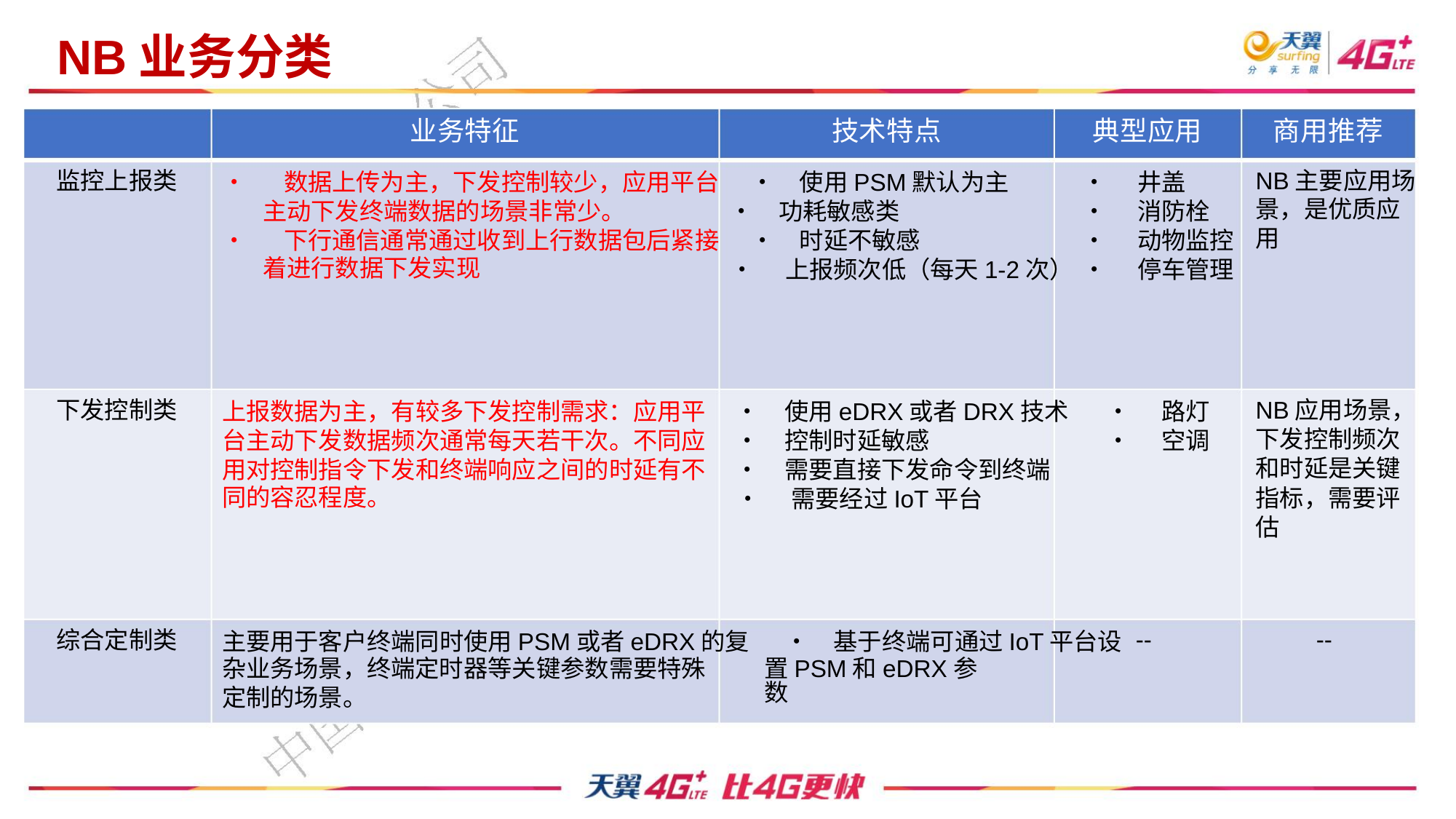

NB业务分类
业务特征
技术特点
典型应用
商用推荐
• 数据上传为主，下发控制较少，应用平台 • 使用PSM默认为主
主动下发终端数据的场景非常少。 • 功耗敏感类
• 下行通信通常通过收到上行数据包后紧接 • 时延不敏感
• 井盖
监控上报类
下发控制类
综合定制类
NB主要应用场
景，是优质应
用
• 消防栓
• 动物监控
• 停车管理
• 上报频次低（每天1-2次）
着进行数据下发实现
上报数据为主，有较多下发控制需求：应用平 • 使用eDRX或者DRX技术
台主动下发数据频次通常每天若干次。不同应 • 控制时延敏感
用对控制指令下发和终端响应之间的时延有不 • 需要直接下发命令到终端
• 路灯
• 空调
NB应用场景，
下发控制频次
和时延是关键
指标，需要评
估
• 需要经过IoT平台
同的容忍程度。
主要用于客户终端同时使用PSM或者eDRX的复 • 基于终端可通过IoT平台设
--
--
杂业务场景，终端定时器等关键参数需要特殊
定制的场景。
置PSM和eDRX参数